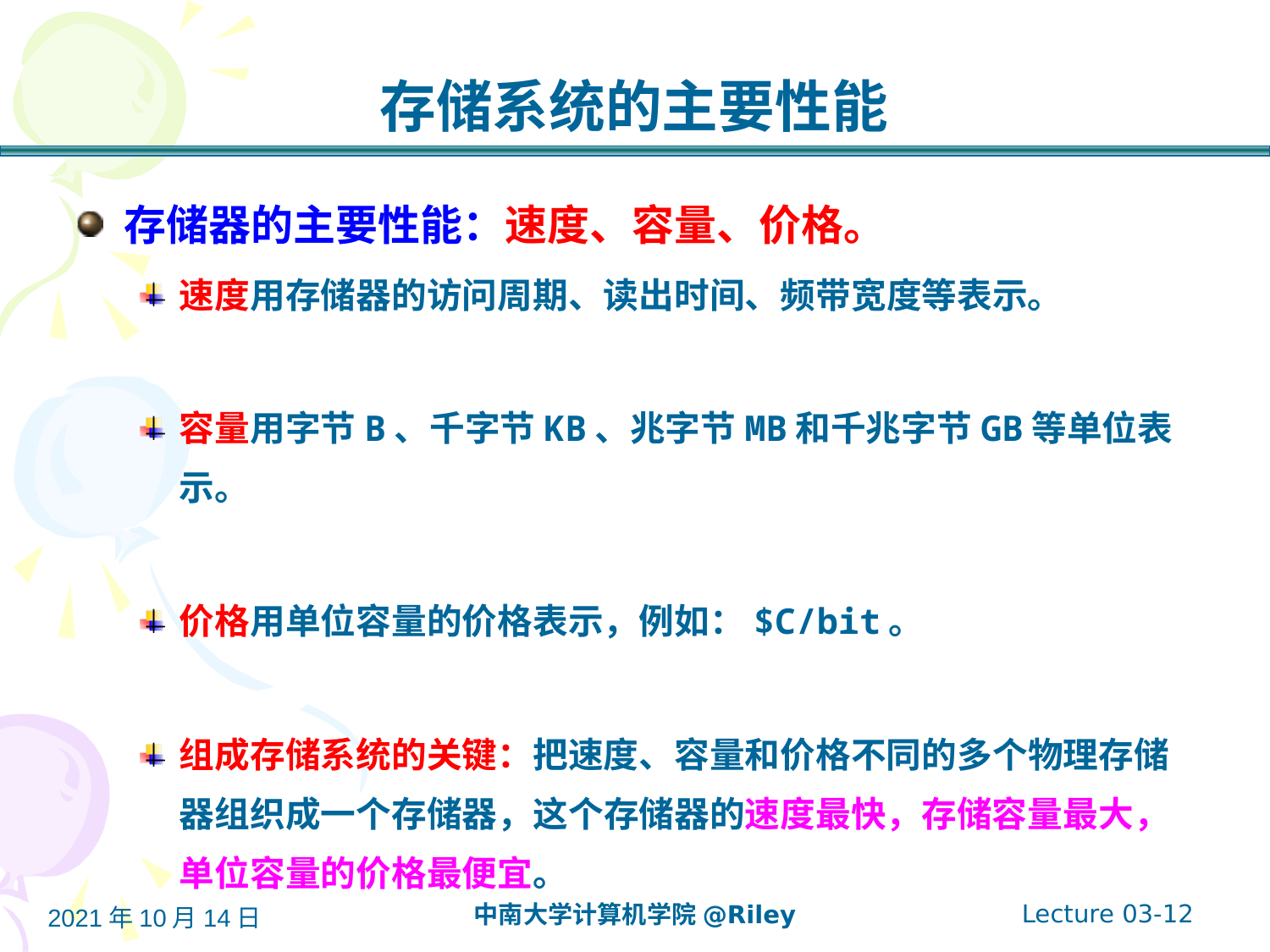

# 存储系统的主要性能
存储器的主要性能：速度、容量、价格。
速度用存储器的访问周期、读出时间、频带宽度等表示。

容量用字节B、千字节KB、兆字节MB和千兆字节GB等单位表示。

价格用单位容量的价格表示，例如：$C/bit。

组成存储系统的关键：把速度、容量和价格不同的多个物理存储器组织成一个存储器，这个存储器的速度最快，存储容量最大，单位容量的价格最便宜。

Lecture 03-12
中南大学计算机学院@Riley
2021年10月14日